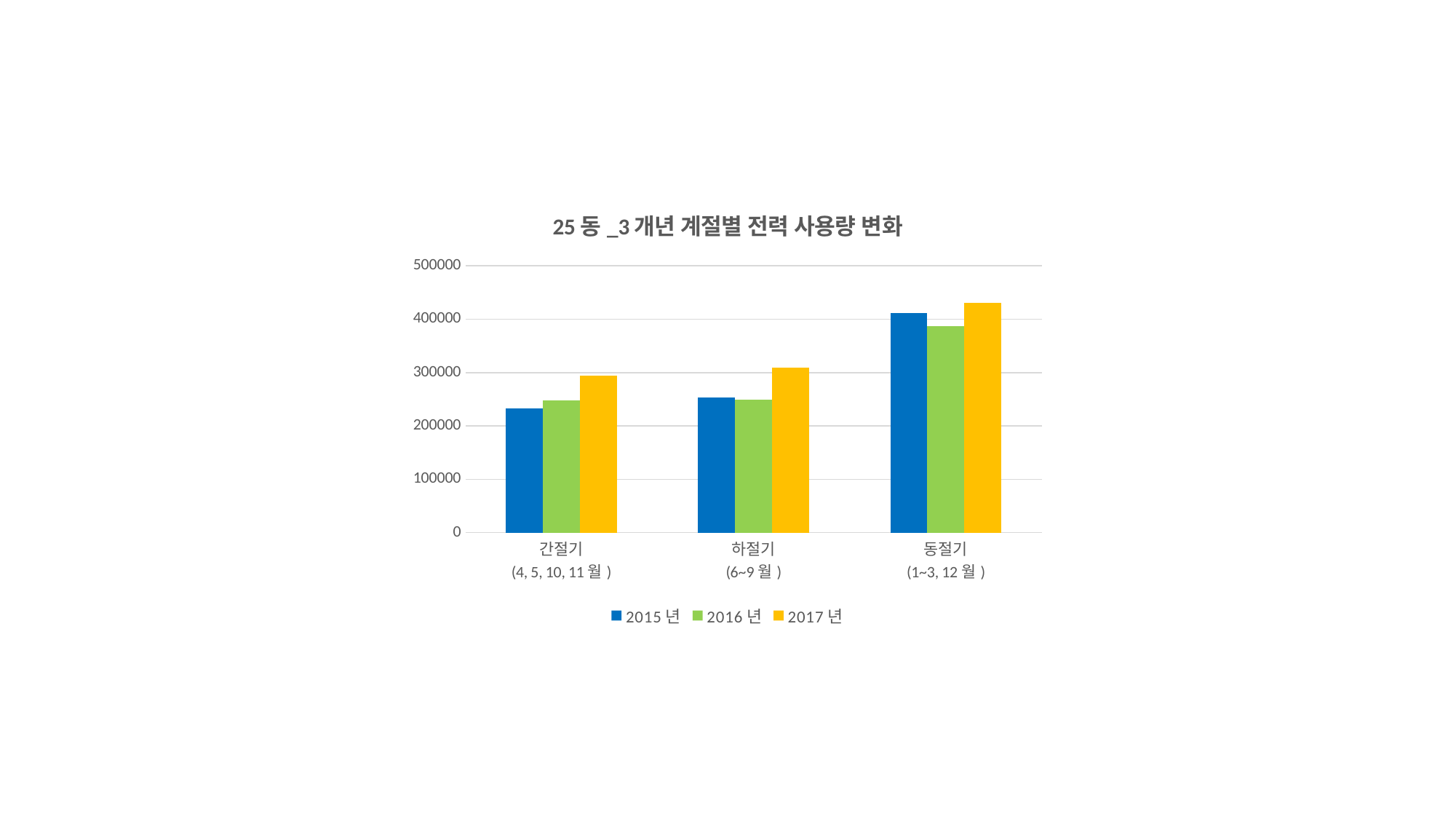

### Chart: 25동_3개년 계절별 전력 사용량 변화

| Category | 2015년 | 2016년 | 2017년 |
|---|---|---|---|
| 간절기
(4, 5, 10, 11월) | 233225.39343131 | 248490.543704289 | 294081.396138938 |
| 하절기
(6~9월) | 252927.75087369 | 249192.22115199 | 309874.585757889 |
| 동절기
(1~3, 12월) | 412312.65437421 | 386663.70299607 | 431075.751071955 |